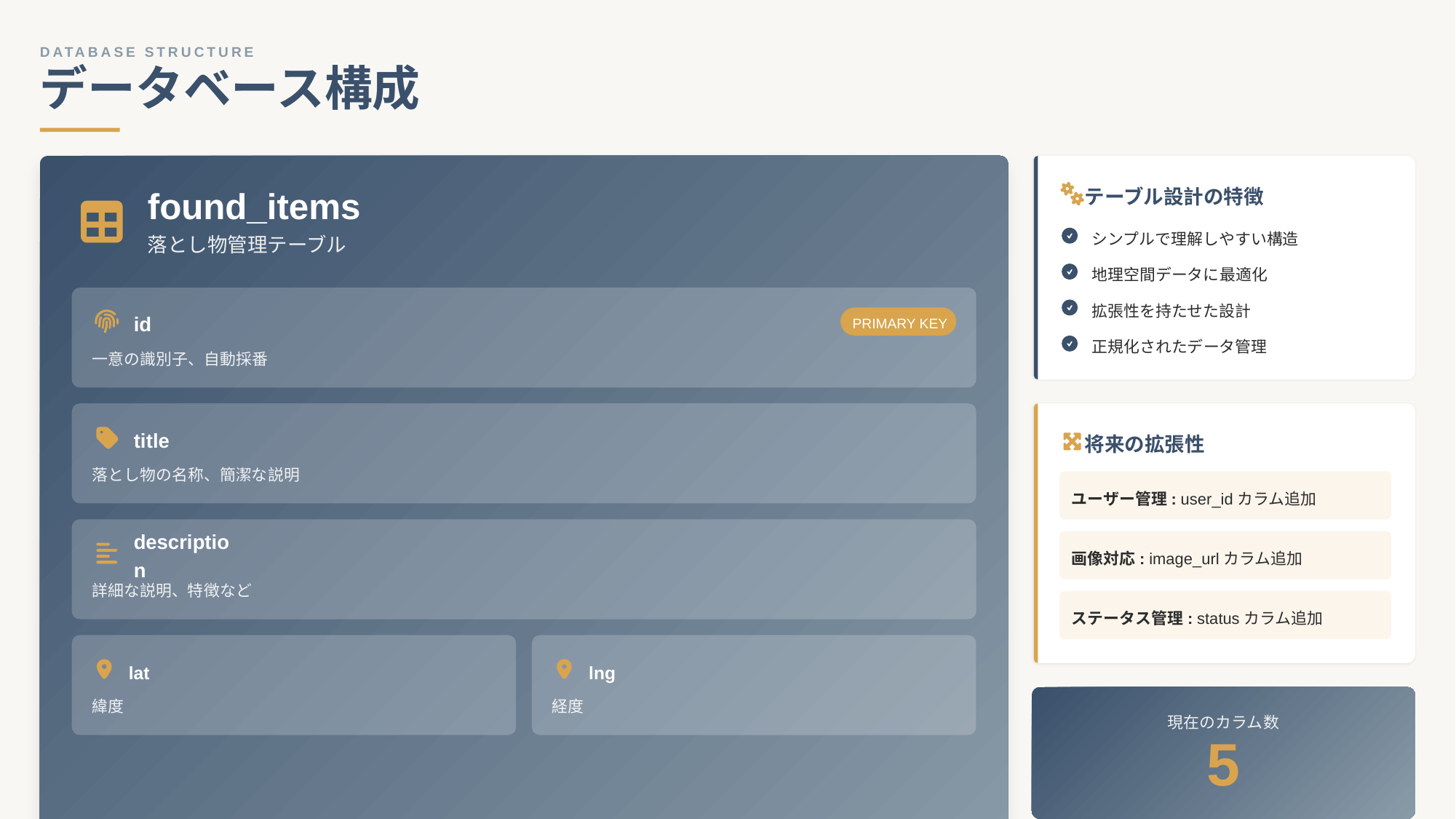

DATABASE STRUCTURE
データベース構成

テーブル設計の特徴

found_items

シンプルで理解しやすい構造
落とし物管理テーブル

地理空間データに最適化

拡張性を持たせた設計

id

PRIMARY KEY

正規化されたデータ管理

一意の識別子、自動採番

title

将来の拡張性

落とし物の名称、簡潔な説明

ユーザー管理: user_idカラム追加

description

画像対応: image_urlカラム追加
詳細な説明、特徴など

ステータス管理: statusカラム追加

lat
lng

緯度
経度
現在のカラム数
5